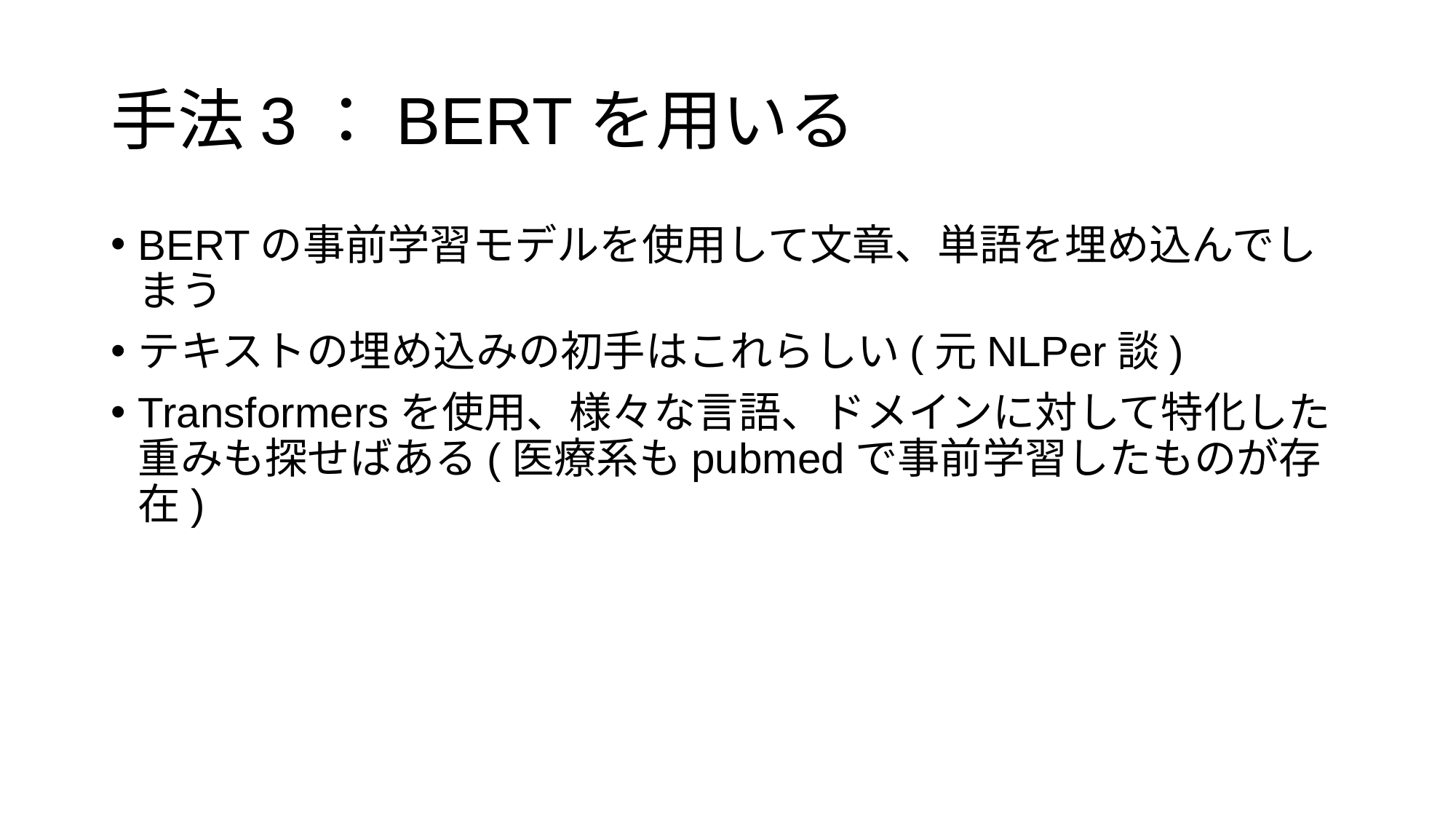

# 手法3：BERTを用いる
BERTの事前学習モデルを使用して文章、単語を埋め込んでしまう
テキストの埋め込みの初手はこれらしい(元NLPer談)
Transformersを使用、様々な言語、ドメインに対して特化した重みも探せばある(医療系もpubmedで事前学習したものが存在)